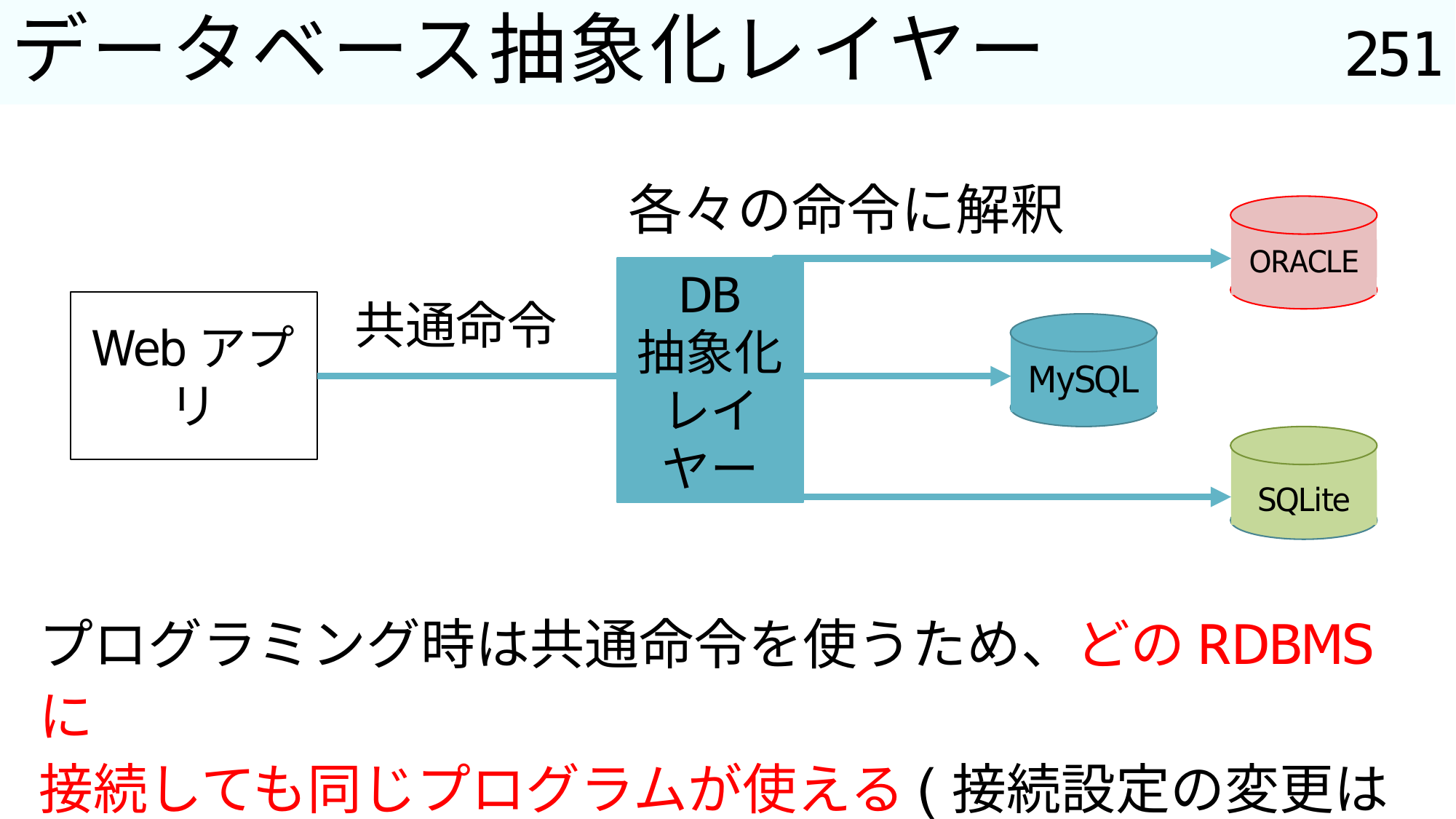

251
# データベース抽象化レイヤー
各々の命令に解釈

ORACLE
DB
抽象化レイヤー
共通命令
Webアプリ

MySQL

SQLite
プログラミング時は共通命令を使うため、どのRDBMSに
接続しても同じプログラムが使える(接続設定の変更は必要)